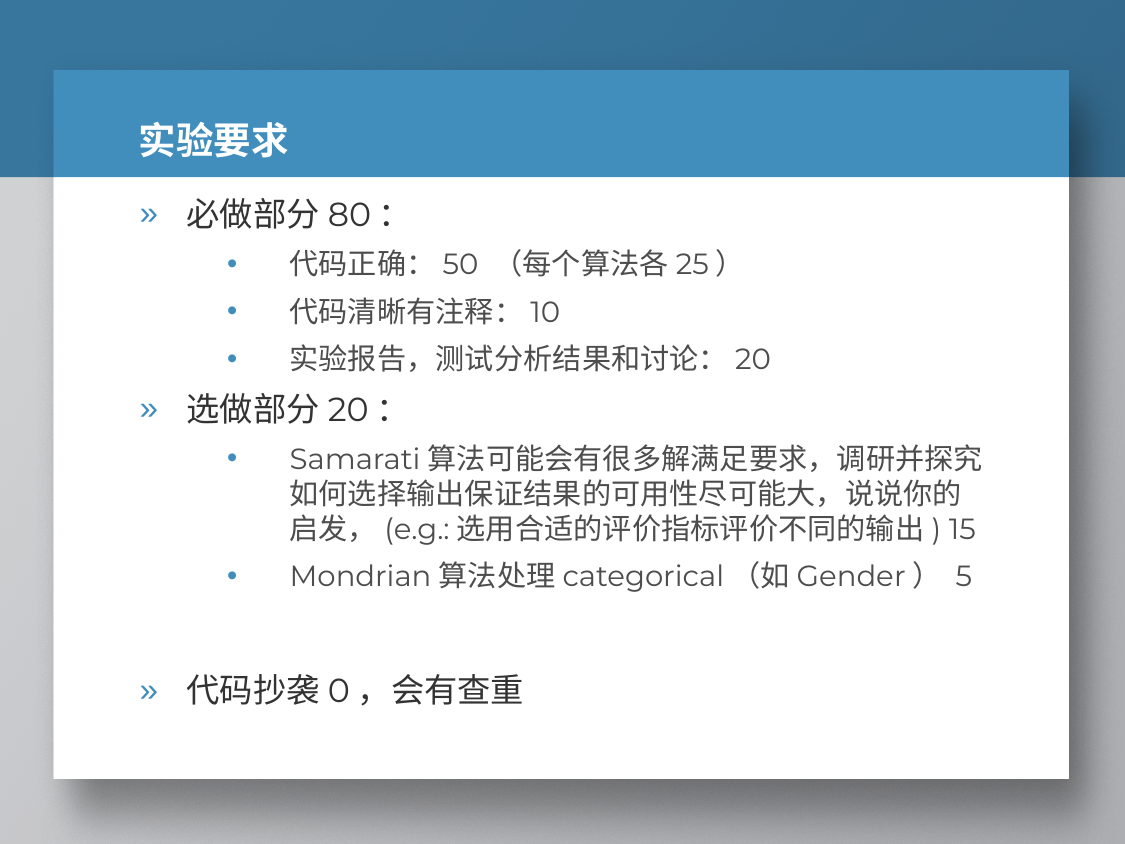

# 实验要求
必做部分80：
代码正确：50 （每个算法各25）
代码清晰有注释：10
实验报告，测试分析结果和讨论：20
选做部分20：
Samarati算法可能会有很多解满足要求，调研并探究如何选择输出保证结果的可用性尽可能大，说说你的启发，(e.g.:选用合适的评价指标评价不同的输出) 15
Mondrian算法处理categorical（如Gender） 5

代码抄袭0，会有查重
13